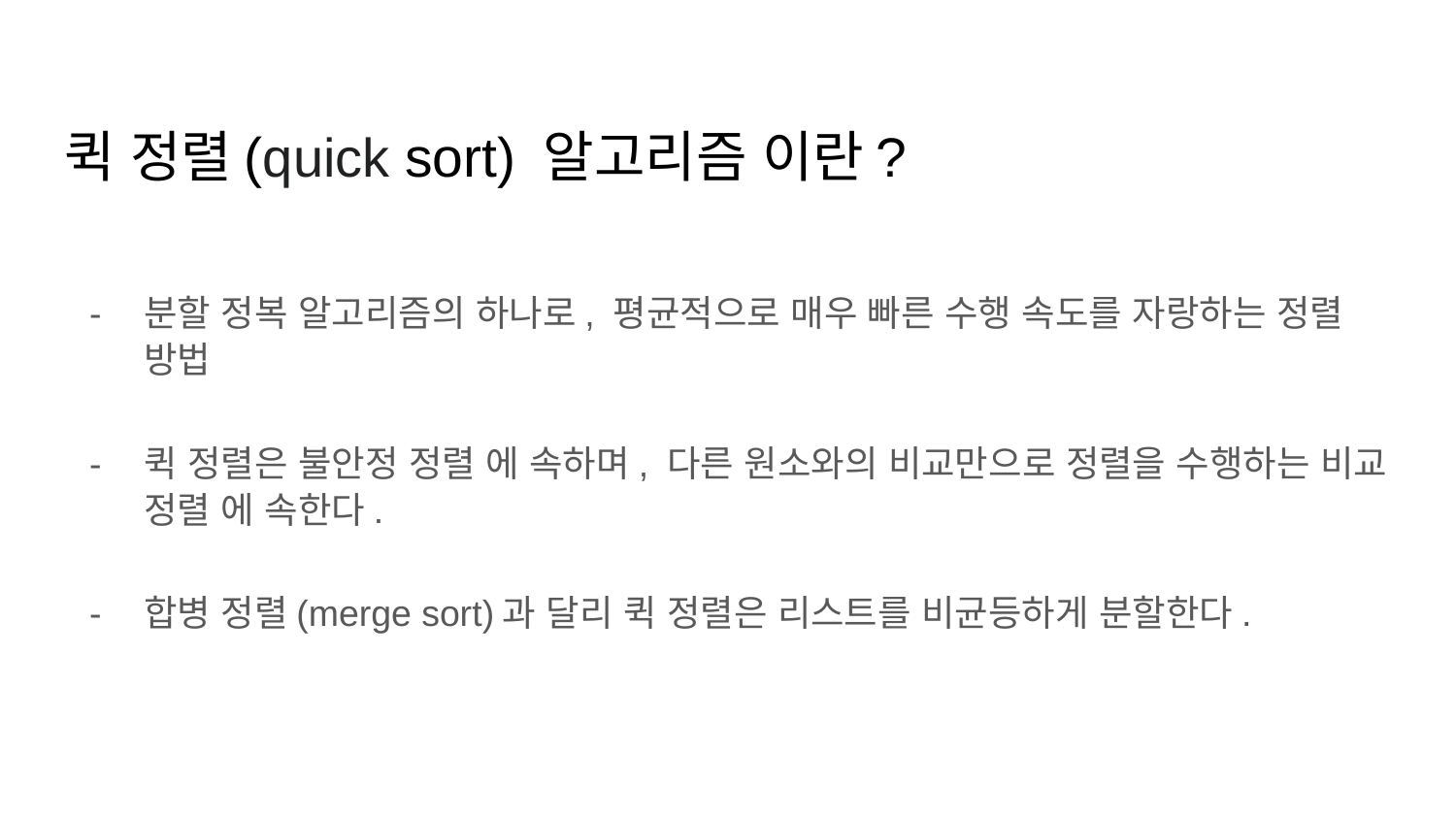

# 퀵 정렬(quick sort) 알고리즘 이란?

분할 정복 알고리즘의 하나로, 평균적으로 매우 빠른 수행 속도를 자랑하는 정렬 방법

퀵 정렬은 불안정 정렬 에 속하며, 다른 원소와의 비교만으로 정렬을 수행하는 비교 정렬 에 속한다.

합병 정렬(merge sort)과 달리 퀵 정렬은 리스트를 비균등하게 분할한다.